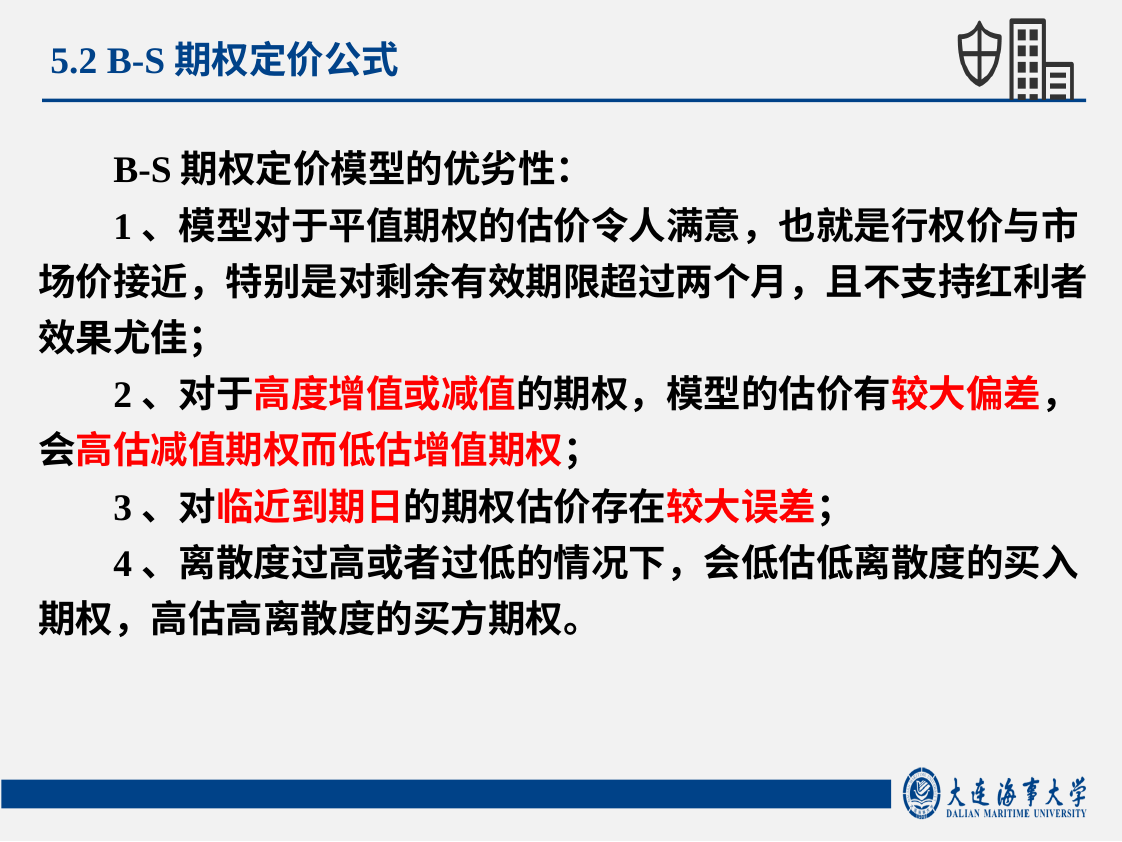

5.2 B-S期权定价公式
B-S期权定价模型的优劣性：
1、模型对于平值期权的估价令人满意，也就是行权价与市场价接近，特别是对剩余有效期限超过两个月，且不支持红利者效果尤佳；
2、对于高度增值或减值的期权，模型的估价有较大偏差，会高估减值期权而低估增值期权；
3、对临近到期日的期权估价存在较大误差；
4、离散度过高或者过低的情况下，会低估低离散度的买入期权，高估高离散度的买方期权。